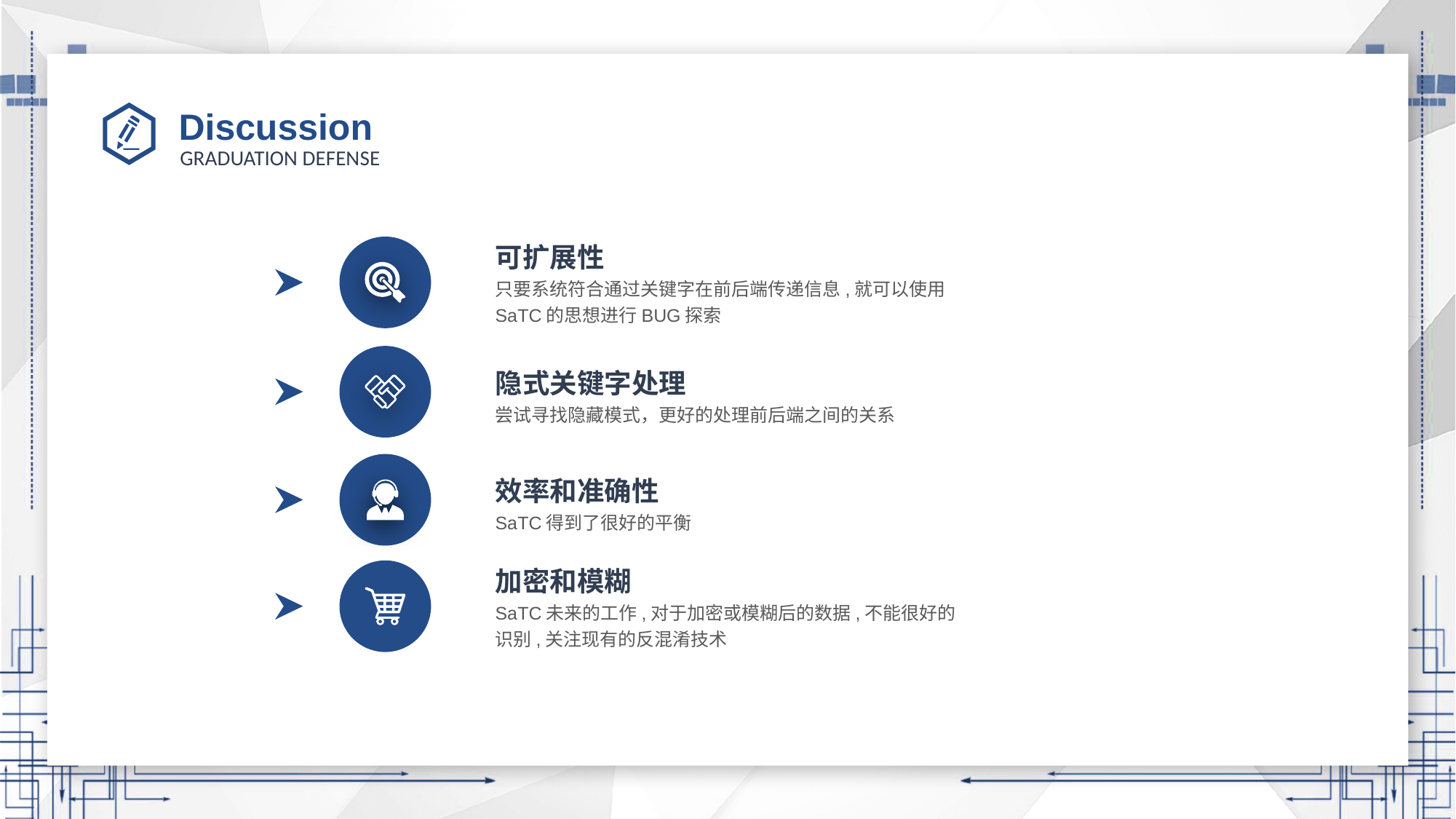

# Discussion
可扩展性
只要系统符合通过关键字在前后端传递信息,就可以使用SaTC的思想进行BUG探索

隐式关键字处理
尝试寻找隐藏模式，更好的处理前后端之间的关系

效率和准确性
SaTC得到了很好的平衡

加密和模糊
SaTC未来的工作,对于加密或模糊后的数据,不能很好的识别,关注现有的反混淆技术